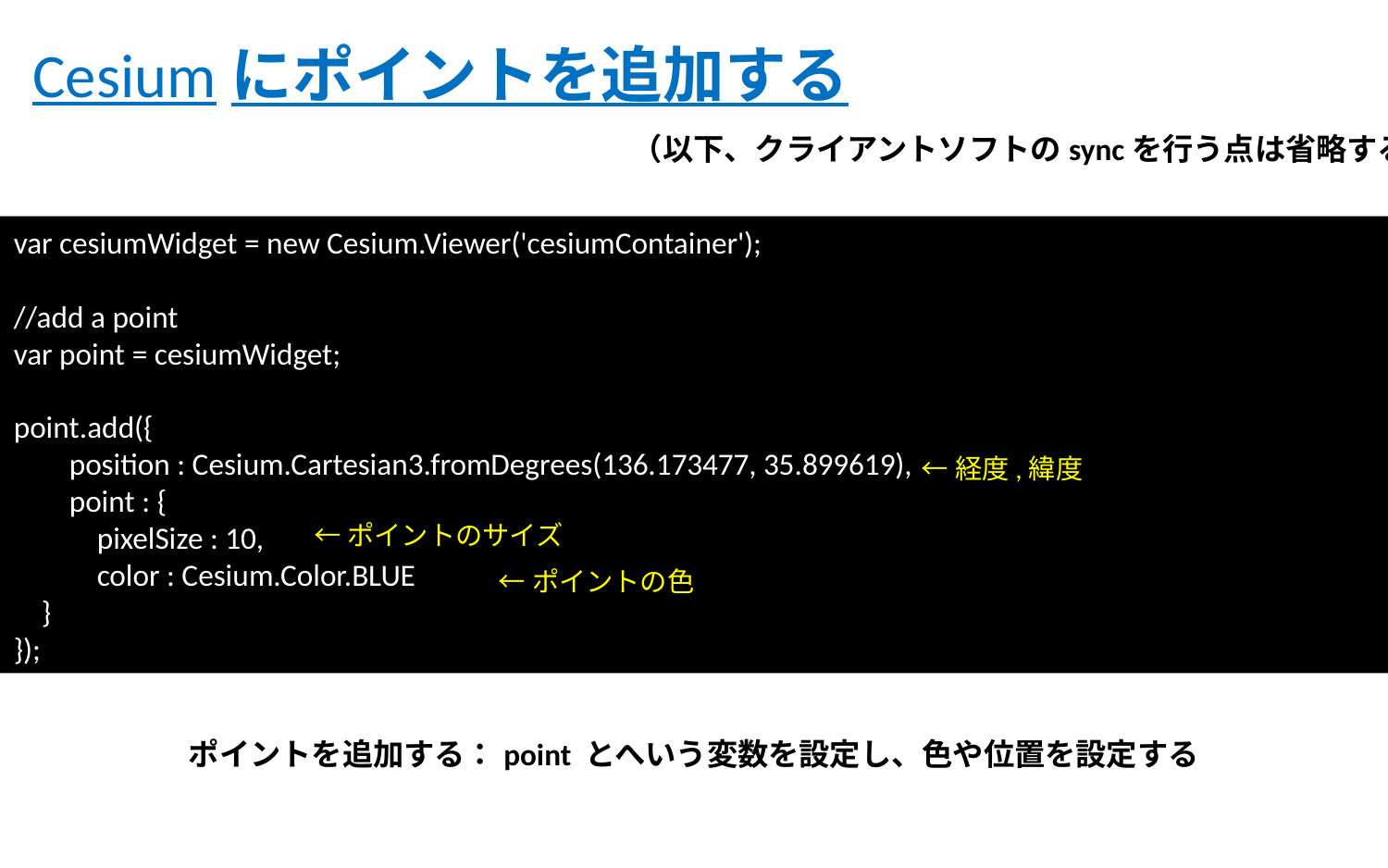

# Cesiumにポイントを追加する
（以下、クライアントソフトのsyncを行う点は省略する）
var cesiumWidget = new Cesium.Viewer('cesiumContainer');

//add a point
var point = cesiumWidget;

point.add({
        position : Cesium.Cartesian3.fromDegrees(136.173477, 35.899619),
        point : {
            pixelSize : 10,
            color : Cesium.Color.BLUE
    }
});
←経度,緯度
←ポイントのサイズ
←ポイントの色
ポイントを追加する：point とへいう変数を設定し、色や位置を設定する